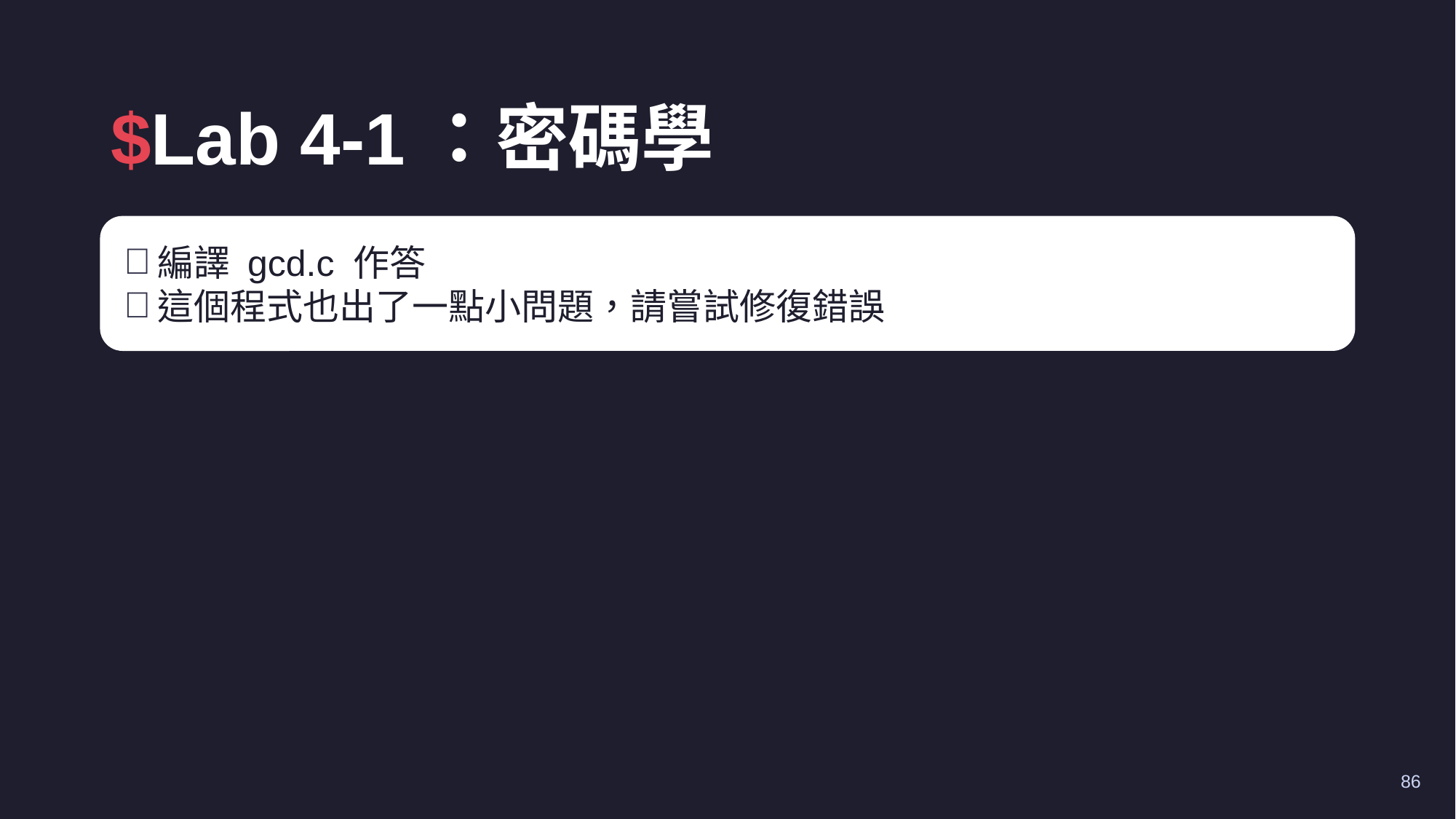

# $Lab 4-1：密碼學
編譯 gcd.c 作答
這個程式也出了一點小問題，請嘗試修復錯誤

86